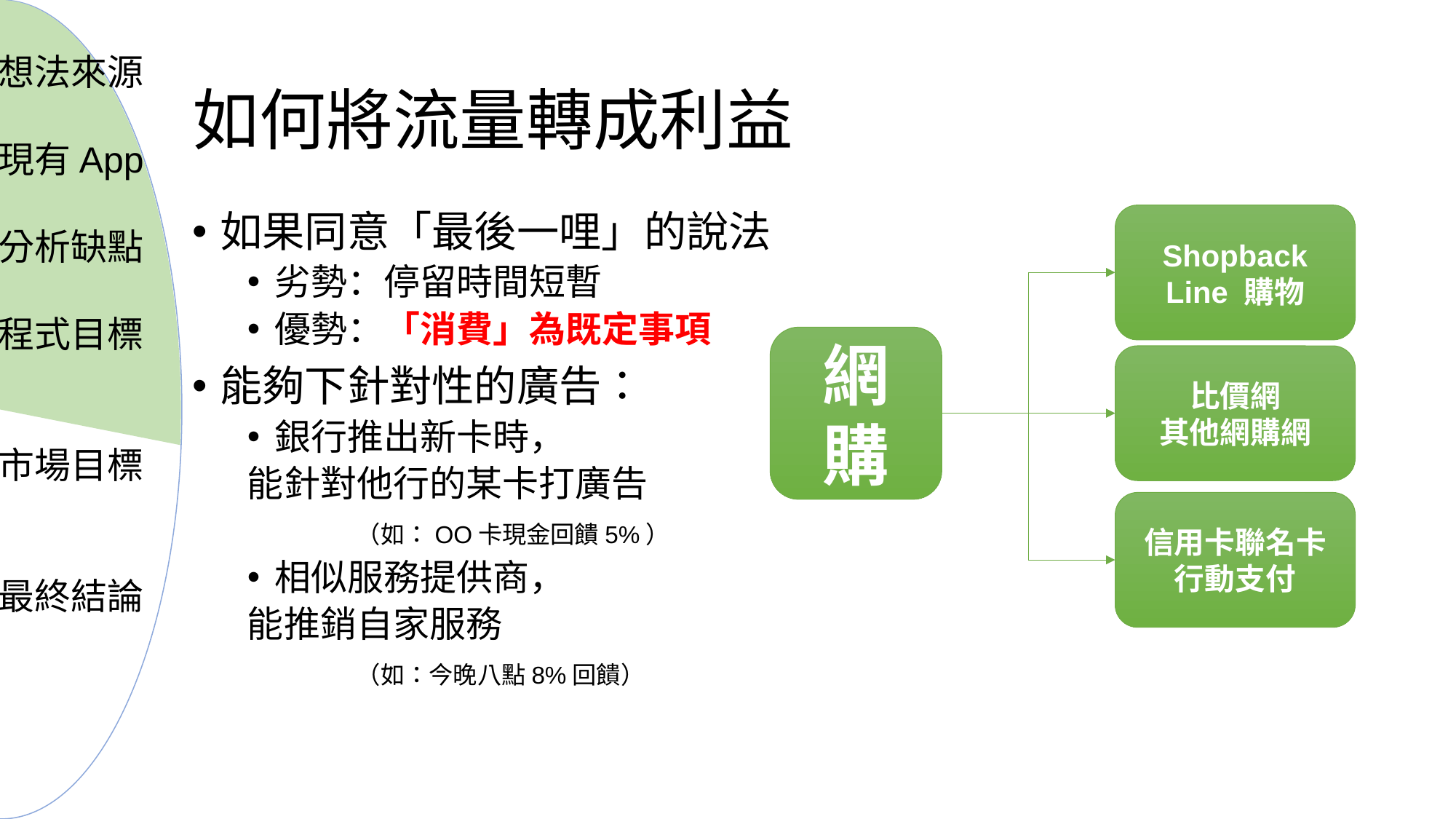

想法來源

現有App

分析缺點

程式目標

市場目標

最終結論
# 如何將流量轉成利益
如果同意「最後一哩」的說法
劣勢：停留時間短暫
優勢：「消費」為既定事項
能夠下針對性的廣告：
銀行推出新卡時，
能針對他行的某卡打廣告
	（如：OO卡現金回饋5%）
相似服務提供商，
能推銷自家服務
	（如：今晚八點8%回饋）

Shopback
Line 購物
網購
比價網
其他網購網
信用卡聯名卡
行動支付